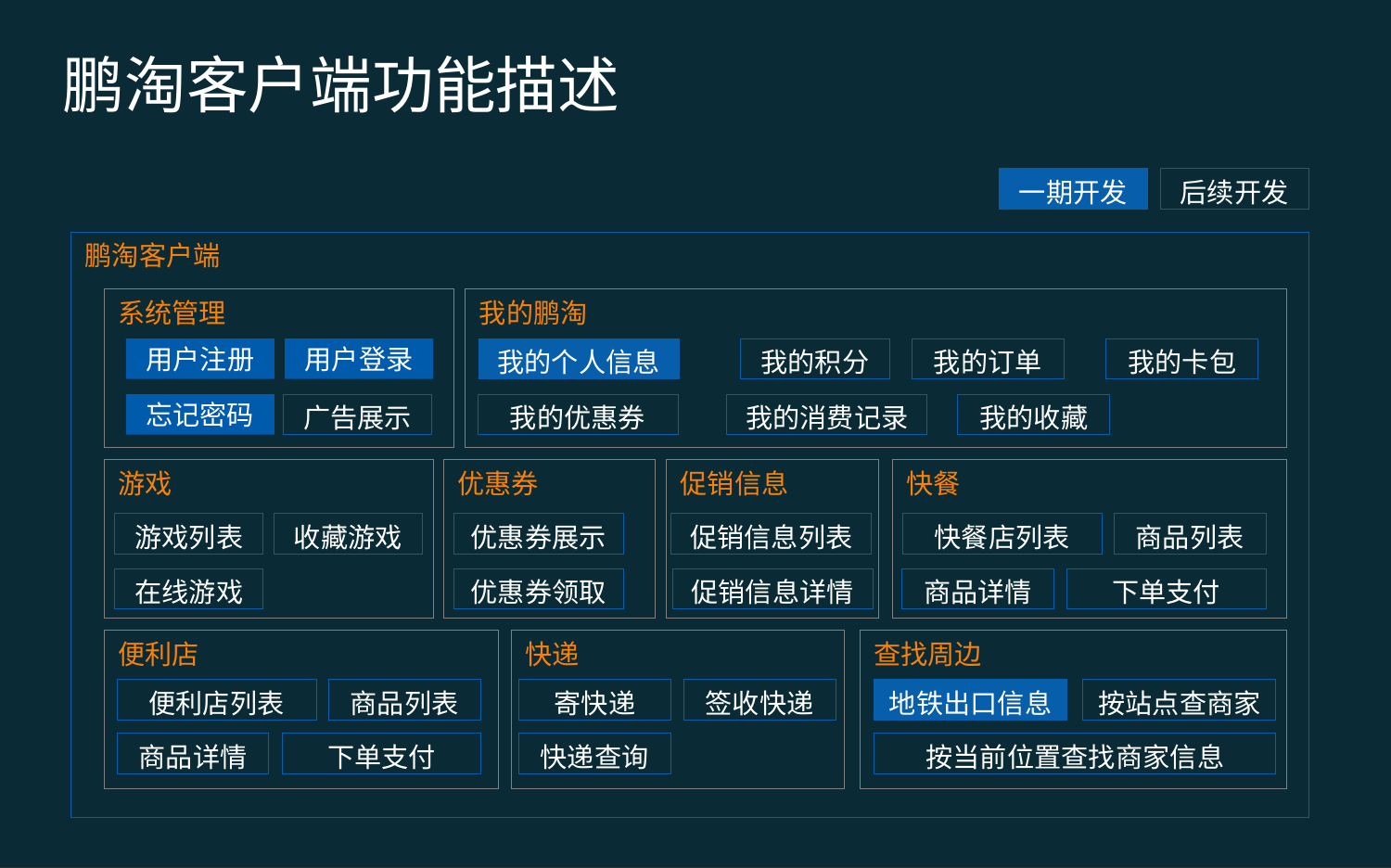

鹏淘客户端功能描述
一期开发
后续开发
鹏淘客户端
系统管理
我的鹏淘
用户注册
用户登录
我的个人信息
我的积分
我的订单
我的卡包
忘记密码
广告展示
我的优惠券
我的消费记录
我的收藏
游戏
优惠券
促销信息
快餐
游戏列表
收藏游戏
优惠券展示
促销信息列表
快餐店列表
商品列表
在线游戏
优惠券领取
促销信息详情
商品详情
下单支付
便利店
快递
查找周边
便利店列表
商品列表
寄快递
签收快递
地铁出口信息
按站点查商家
商品详情
下单支付
快递查询
按当前位置查找商家信息